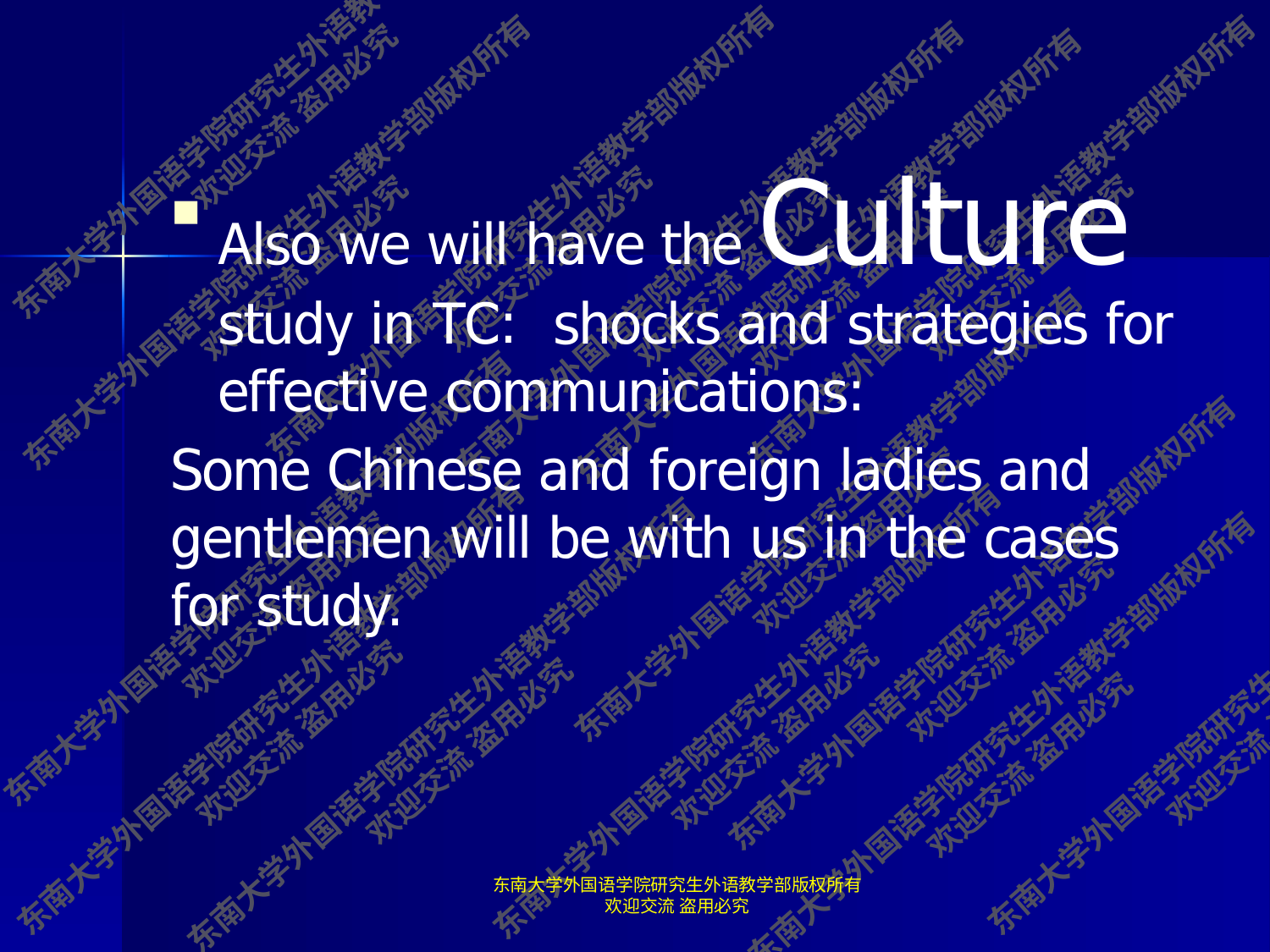

#
Also we will have the Culture study in TC:  shocks and strategies for effective communications:
Some Chinese and foreign ladies and gentlemen will be with us in the cases for study.
东南大学外国语学院研究生外语教学部版权所有 欢迎交流 盗用必究